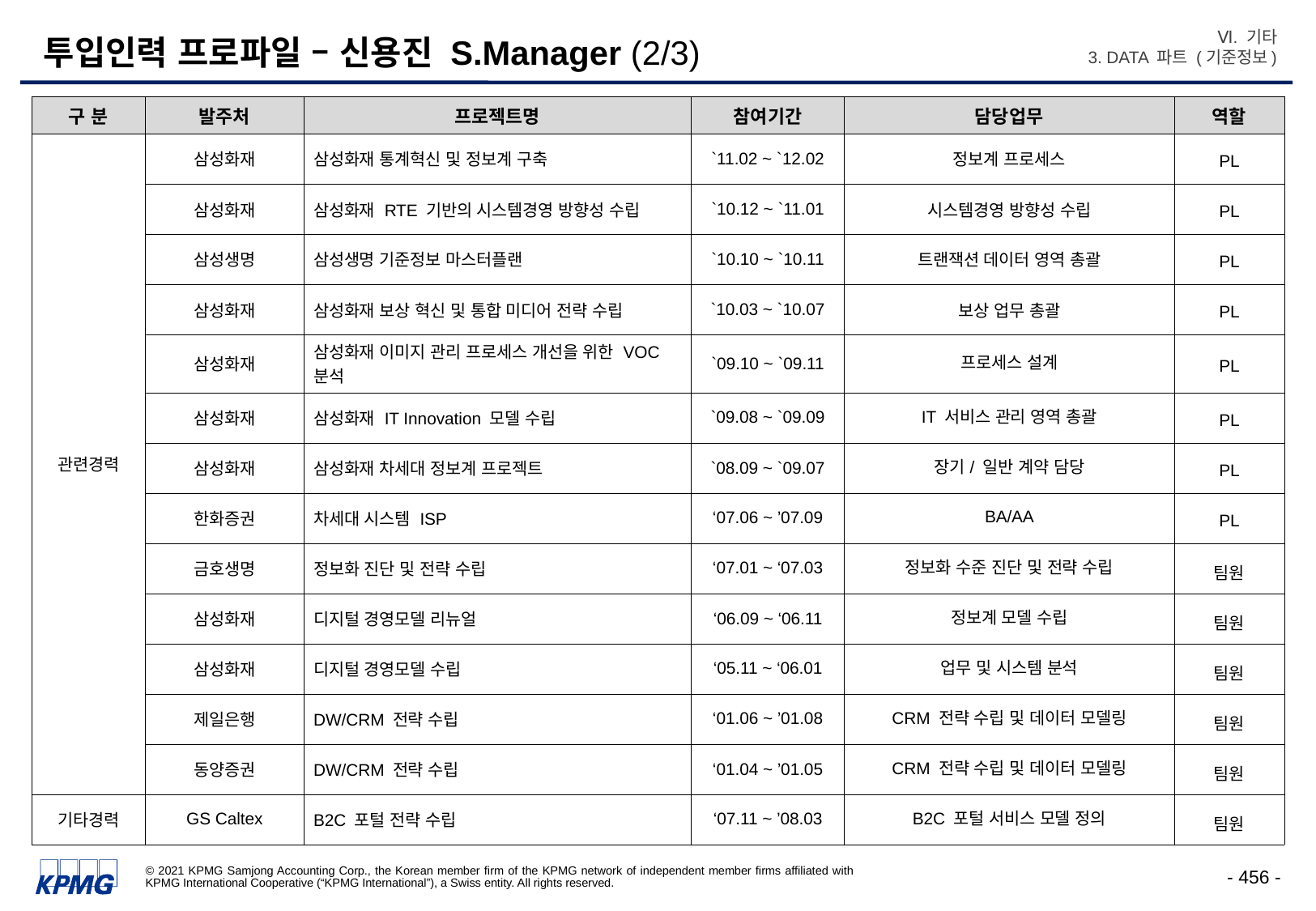

Ⅵ. 기타
3. DATA 파트 (기준정보)
# 투입인력 프로파일 – 신용진 S.Manager (2/3)
| 구 분 | 발주처 | 프로젝트명 | 참여기간 | 담당업무 | 역할 |
| --- | --- | --- | --- | --- | --- |
| 관련경력 | 삼성화재 | 삼성화재 통계혁신 및 정보계 구축 | `11.02 ~ `12.02 | 정보계 프로세스 | PL |
|  | 삼성화재 | 삼성화재 RTE 기반의 시스템경영 방향성 수립 | `10.12 ~ `11.01 | 시스템경영 방향성 수립 | PL |
|  | 삼성생명 | 삼성생명 기준정보 마스터플랜 | `10.10 ~ `10.11 | 트랜잭션 데이터 영역 총괄 | PL |
|  | 삼성화재 | 삼성화재 보상 혁신 및 통합 미디어 전략 수립 | `10.03 ~ `10.07 | 보상 업무 총괄 | PL |
|  | 삼성화재 | 삼성화재 이미지 관리 프로세스 개선을 위한 VOC 분석 | `09.10 ~ `09.11 | 프로세스 설계 | PL |
|  | 삼성화재 | 삼성화재 IT Innovation 모델 수립 | `09.08 ~ `09.09 | IT 서비스 관리 영역 총괄 | PL |
|  | 삼성화재 | 삼성화재 차세대 정보계 프로젝트 | `08.09 ~ `09.07 | 장기/ 일반 계약 담당 | PL |
|  | 한화증권 | 차세대 시스템 ISP | ‘07.06 ~ ’07.09 | BA/AA | PL |
|  | 금호생명 | 정보화 진단 및 전략 수립 | ‘07.01 ~ ‘07.03 | 정보화 수준 진단 및 전략 수립 | 팀원 |
|  | 삼성화재 | 디지털 경영모델 리뉴얼 | ‘06.09 ~ ‘06.11 | 정보계 모델 수립 | 팀원 |
|  | 삼성화재 | 디지털 경영모델 수립 | ‘05.11 ~ ‘06.01 | 업무 및 시스템 분석 | 팀원 |
|  | 제일은행 | DW/CRM 전략 수립 | ‘01.06 ~ ’01.08 | CRM 전략 수립 및 데이터 모델링 | 팀원 |
|  | 동양증권 | DW/CRM 전략 수립 | ‘01.04 ~ ’01.05 | CRM 전략 수립 및 데이터 모델링 | 팀원 |
| 기타경력 | GS Caltex | B2C 포털 전략 수립 | ‘07.11 ~ ’08.03 | B2C 포털 서비스 모델 정의 | 팀원 |